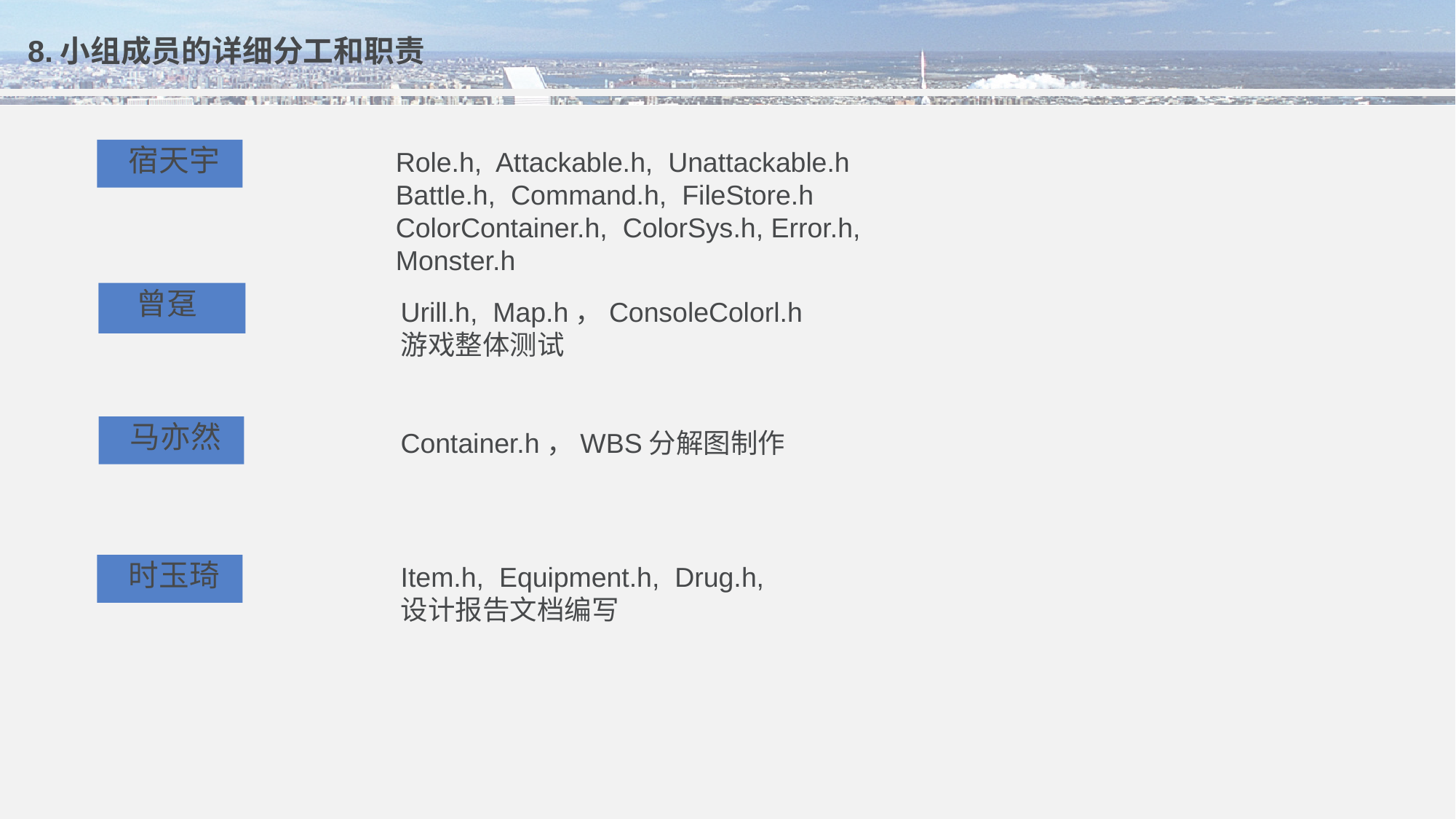

8.小组成员的详细分工和职责
  宿天宇

Role.h,  Attackable.h,  Unattackable.h
Battle.h,  Command.h,  FileStore.h
ColorContainer.h,  ColorSys.h, Error.h,
Monster.h

   曾趸

Urill.h,  Map.h，ConsoleColorl.h
游戏整体测试
  马亦然

Container.h，WBS分解图制作
  时玉琦

Item.h,  Equipment.h,  Drug.h,  设计报告文档编写